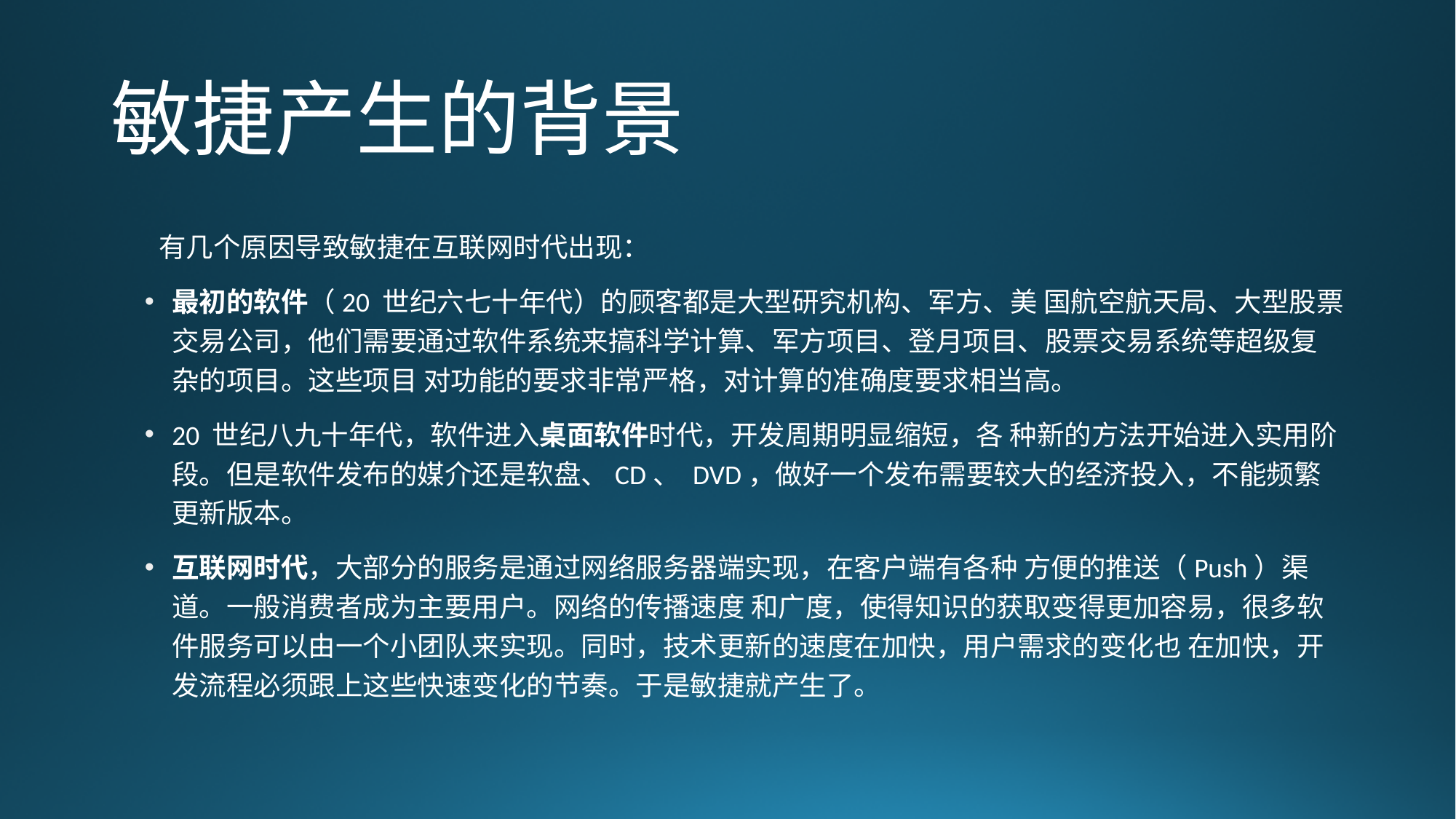

# 敏捷产生的背景
有几个原因导致敏捷在互联网时代出现：
最初的软件（20 世纪六七十年代）的顾客都是大型研究机构、军方、美 国航空航天局、大型股票交易公司，他们需要通过软件系统来搞科学计算、军方项目、登月项目、股票交易系统等超级复杂的项目。这些项目 对功能的要求非常严格，对计算的准确度要求相当高。
20 世纪八九十年代，软件进入桌面软件时代，开发周期明显缩短，各 种新的方法开始进入实用阶段。但是软件发布的媒介还是软盘、CD、 DVD，做好一个发布需要较大的经济投入，不能频繁更新版本。
互联网时代，大部分的服务是通过网络服务器端实现，在客户端有各种 方便的推送（Push）渠道。一般消费者成为主要用户。网络的传播速度 和广度，使得知识的获取变得更加容易，很多软件服务可以由一个小团队来实现。同时，技术更新的速度在加快，用户需求的变化也 在加快，开发流程必须跟上这些快速变化的节奏。于是敏捷就产生了。